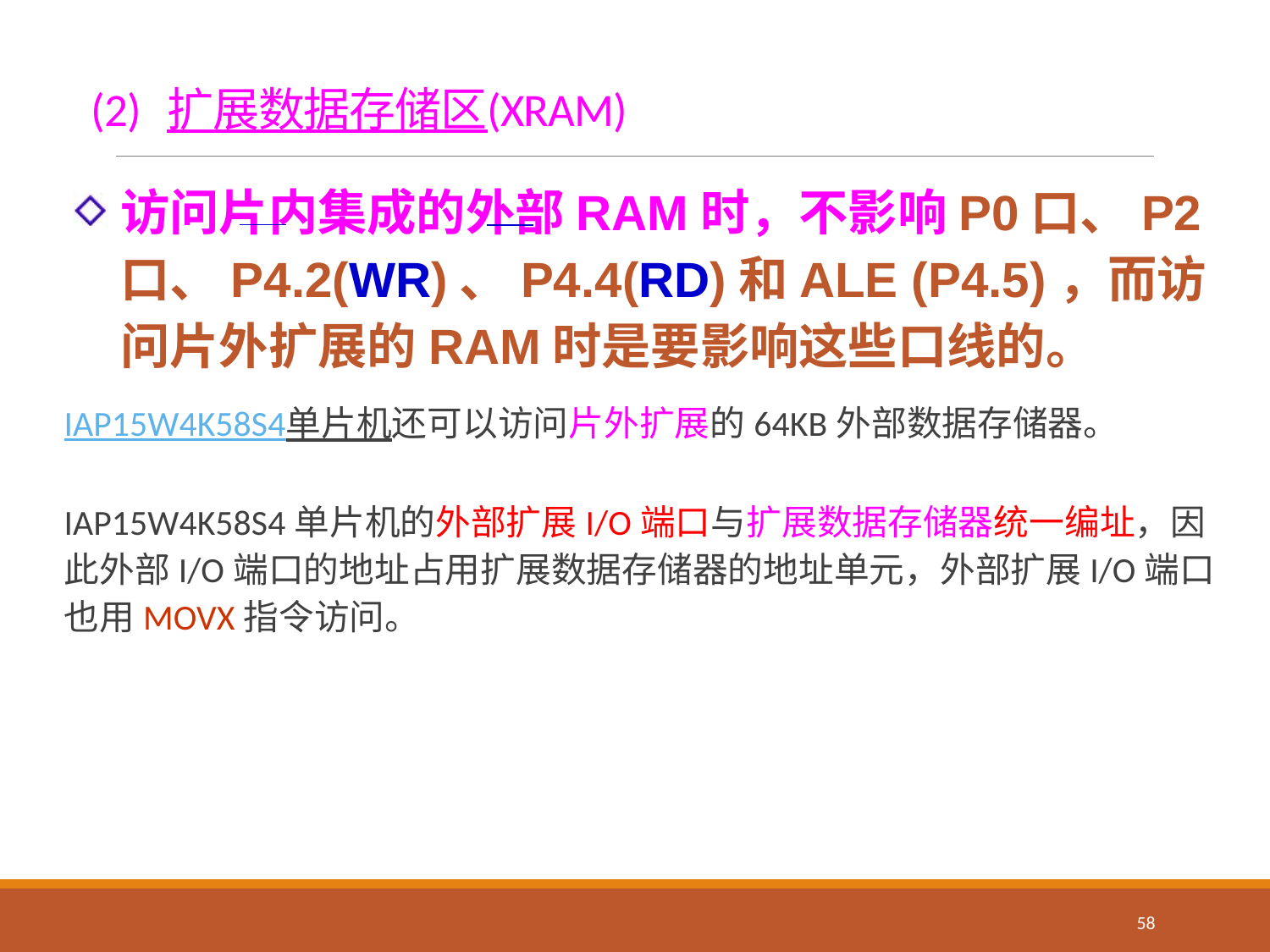

# (2)  扩展数据存储区(XRAM)
访问片内集成的外部RAM时，不影响P0口、P2口、P4.2(WR)、P4.4(RD)和ALE (P4.5)，而访问片外扩展的RAM时是要影响这些口线的。
IAP15W4K58S4单片机还可以访问片外扩展的64KB外部数据存储器。
IAP15W4K58S4单片机的外部扩展I/O端口与扩展数据存储器统一编址，因此外部I/O端口的地址占用扩展数据存储器的地址单元，外部扩展I/O端口也用MOVX指令访问。
58